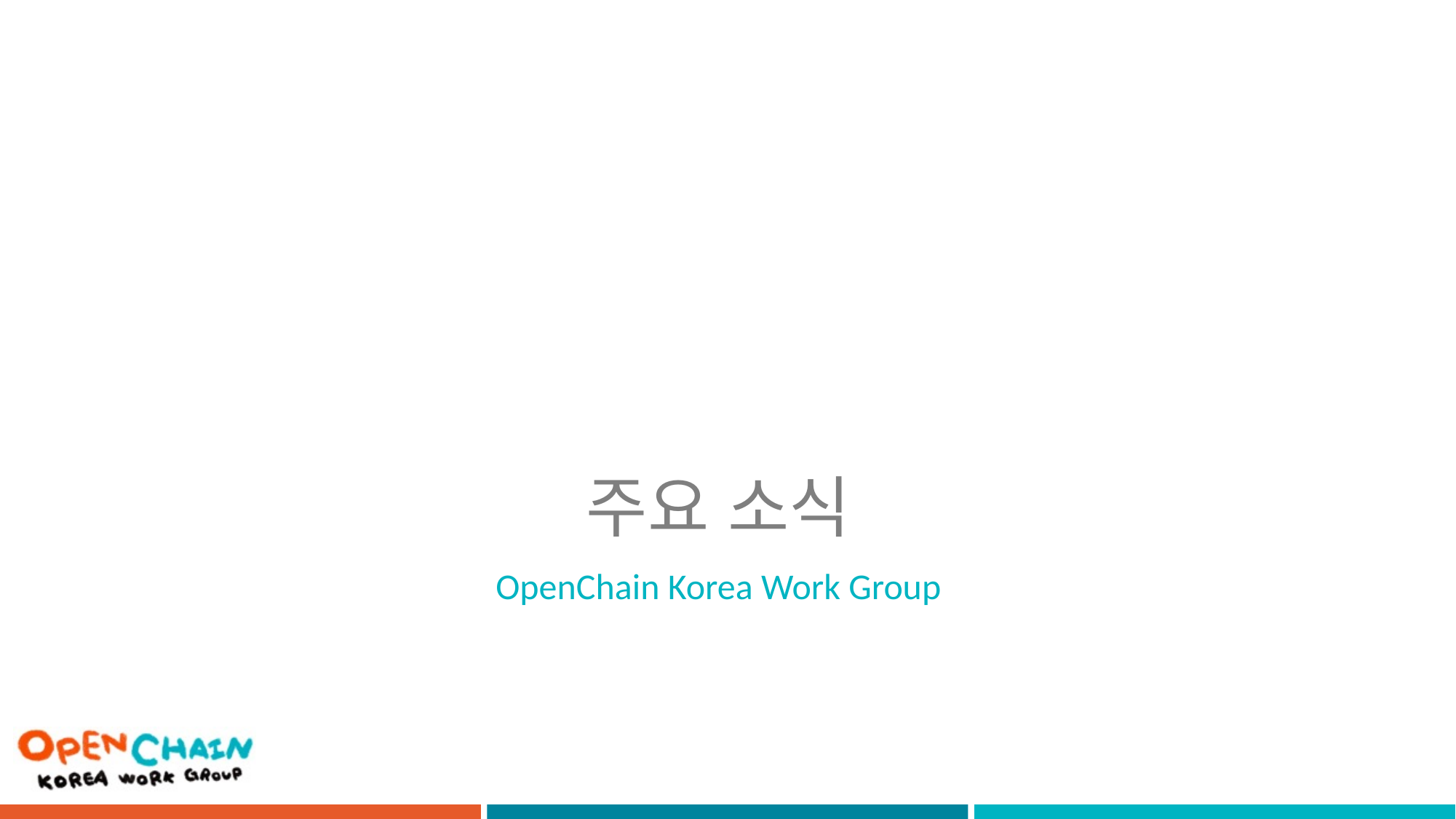

# 주요 소식
OpenChain Korea Work Group